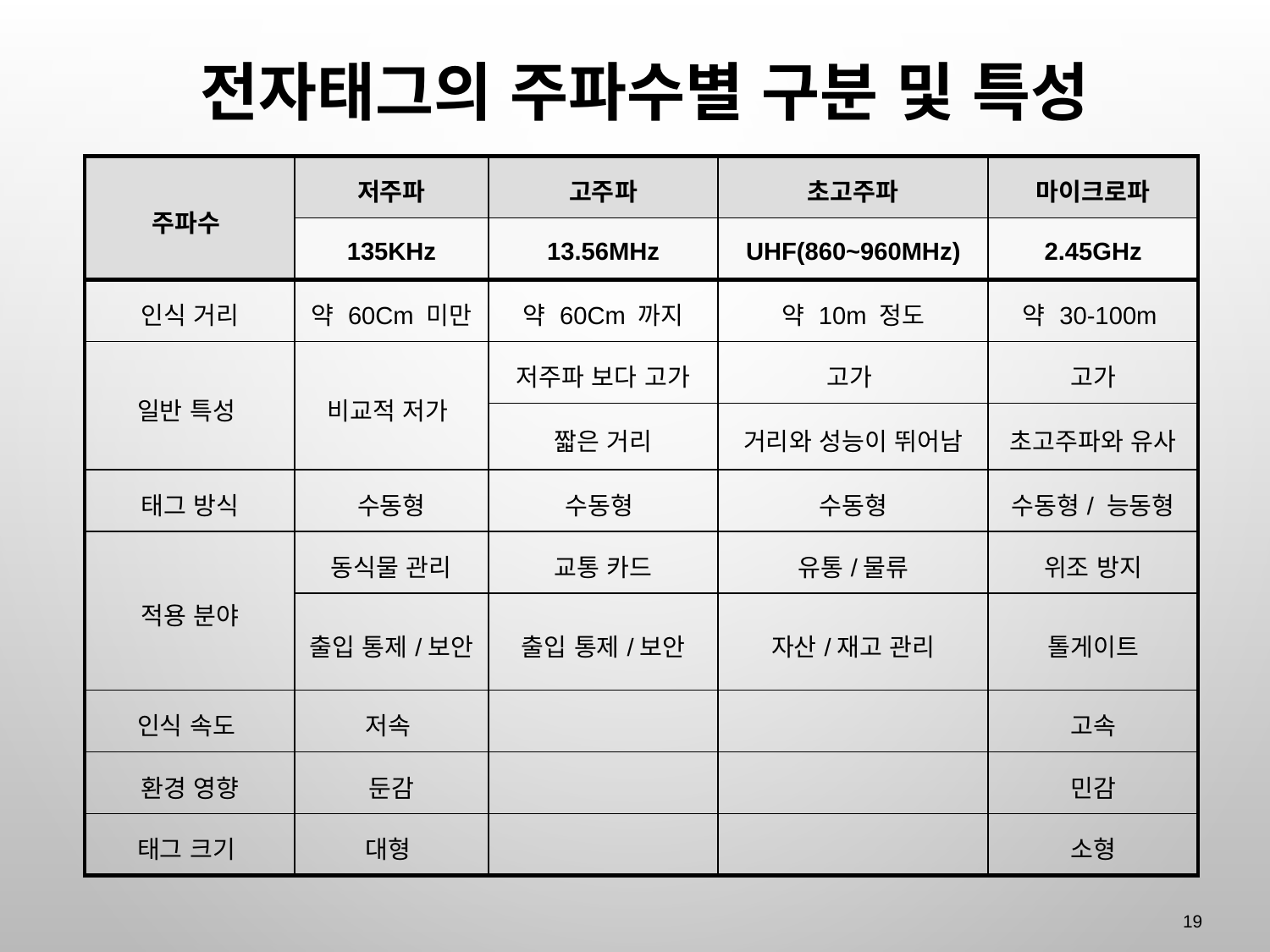

# 전자태그의 주파수별 구분 및 특성
| 주파수 | 저주파 | 고주파 | 초고주파 | 마이크로파 |
| --- | --- | --- | --- | --- |
|  | 135KHz | 13.56MHz | UHF(860~960MHz) | 2.45GHz |
| 인식 거리 | 약 60Cm 미만 | 약 60Cm 까지 | 약 10m 정도 | 약 30-100m |
| 일반 특성 | 비교적 저가 | 저주파 보다 고가 | 고가 | 고가 |
|  |  | 짧은 거리 | 거리와 성능이 뛰어남 | 초고주파와 유사 |
| 태그 방식 | 수동형 | 수동형 | 수동형 | 수동형/ 능동형 |
| 적용 분야 | 동식물 관리 | 교통 카드 | 유통/물류 | 위조 방지 |
|  | 출입 통제/보안 | 출입 통제/보안 | 자산/재고 관리 | 톨게이트 |
| 인식 속도 | 저속 |  |  | 고속 |
| 환경 영향 | 둔감 |  |  | 민감 |
| 태그 크기 | 대형 |  |  | 소형 |
19